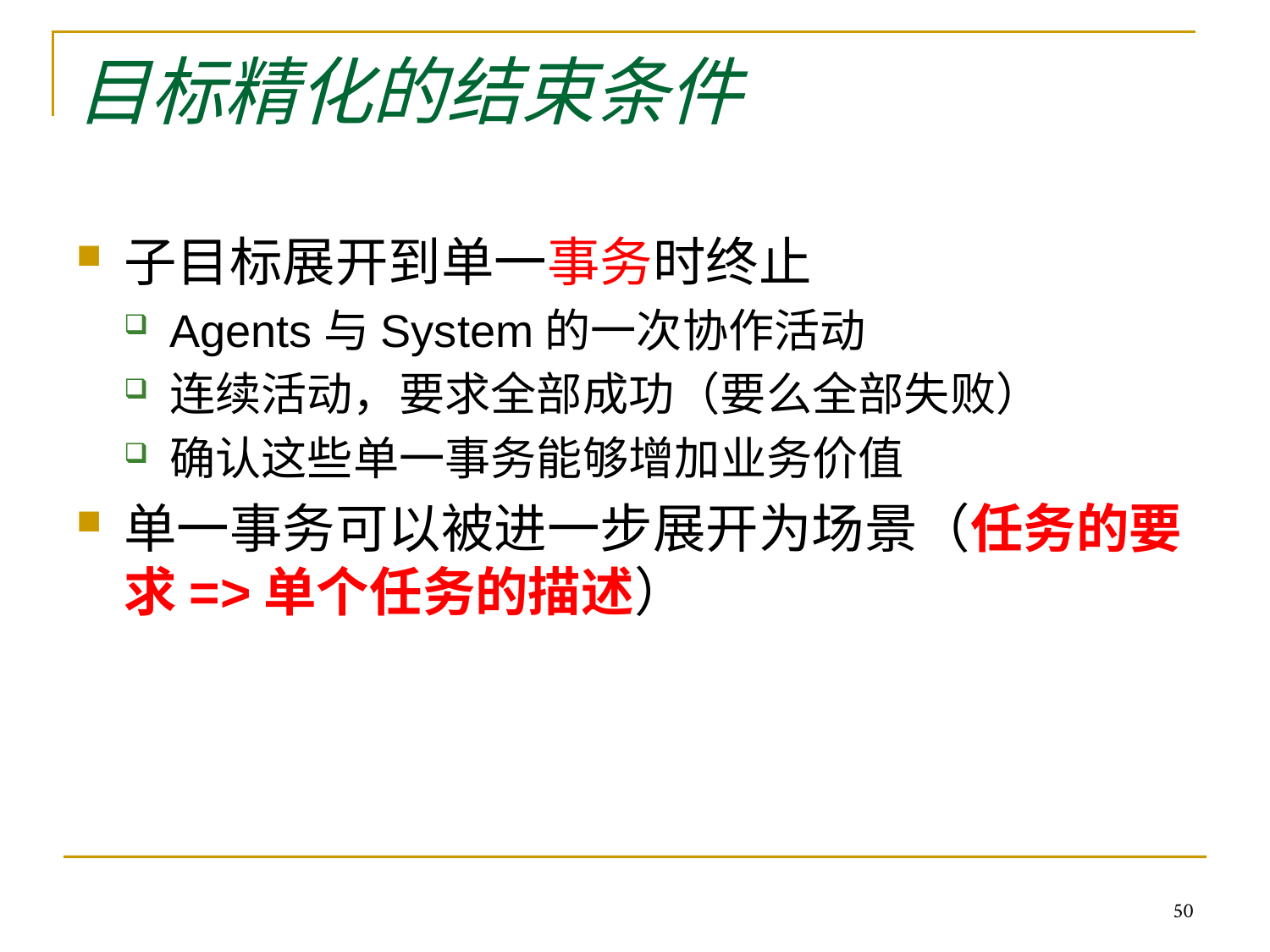

# 目标精化的结束条件
子目标展开到单一事务时终止
Agents与System的一次协作活动
连续活动，要求全部成功（要么全部失败）
确认这些单一事务能够增加业务价值
单一事务可以被进一步展开为场景（任务的要求=>单个任务的描述）
50